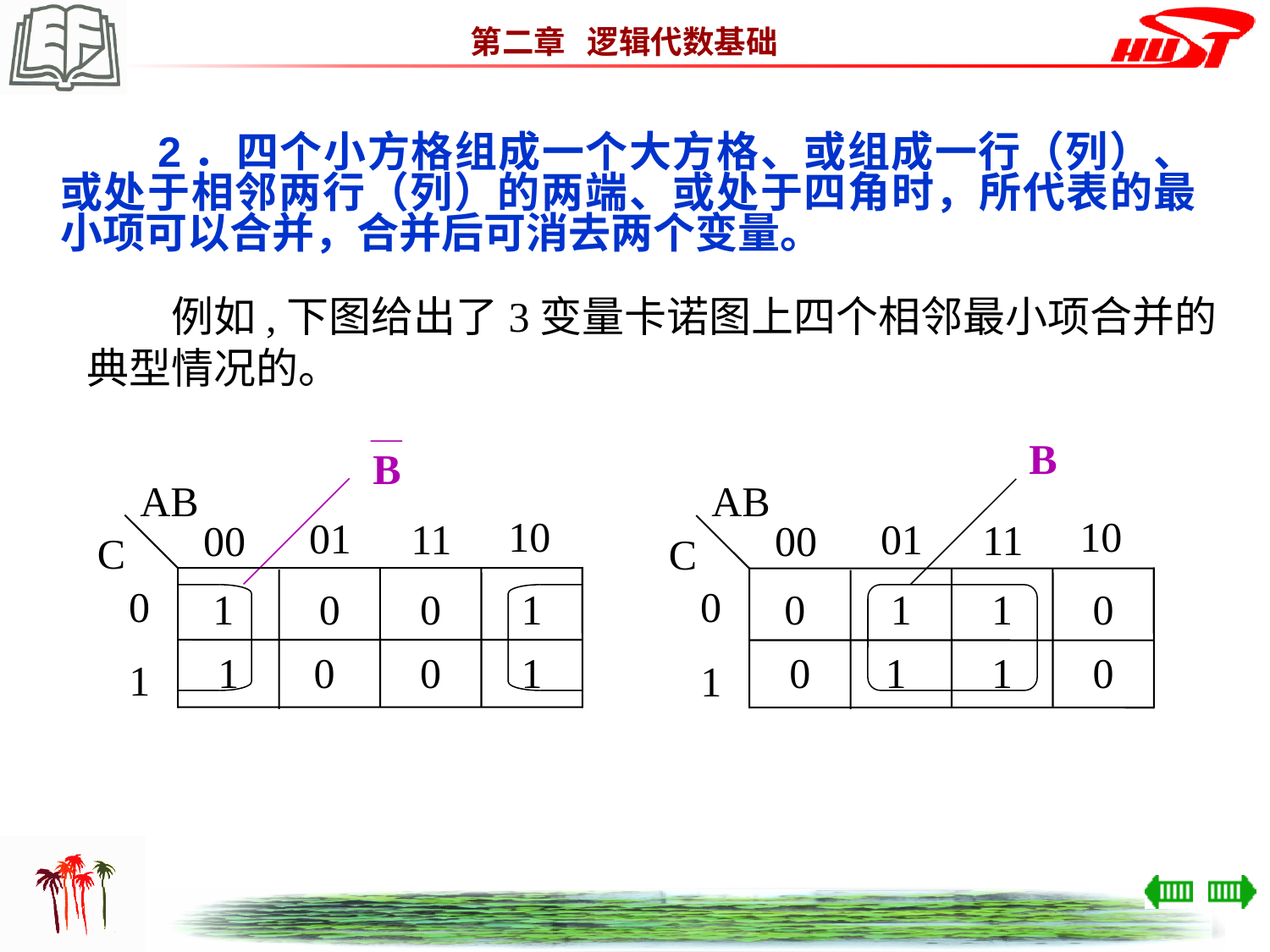

2．四个小方格组成一个大方格、或组成一行（列）、或处于相邻两行（列）的两端、或处于四角时，所代表的最小项可以合并，合并后可消去两个变量。

　　例如,下图给出了3变量卡诺图上四个相邻最小项合并的
典型情况的。
B
AB
10
01
11
00

C

0
0
1
1
0
0

1
1
0
1

B

AB
10
01
11
00

C

0
1
0
0
1
1

0
0
1
1